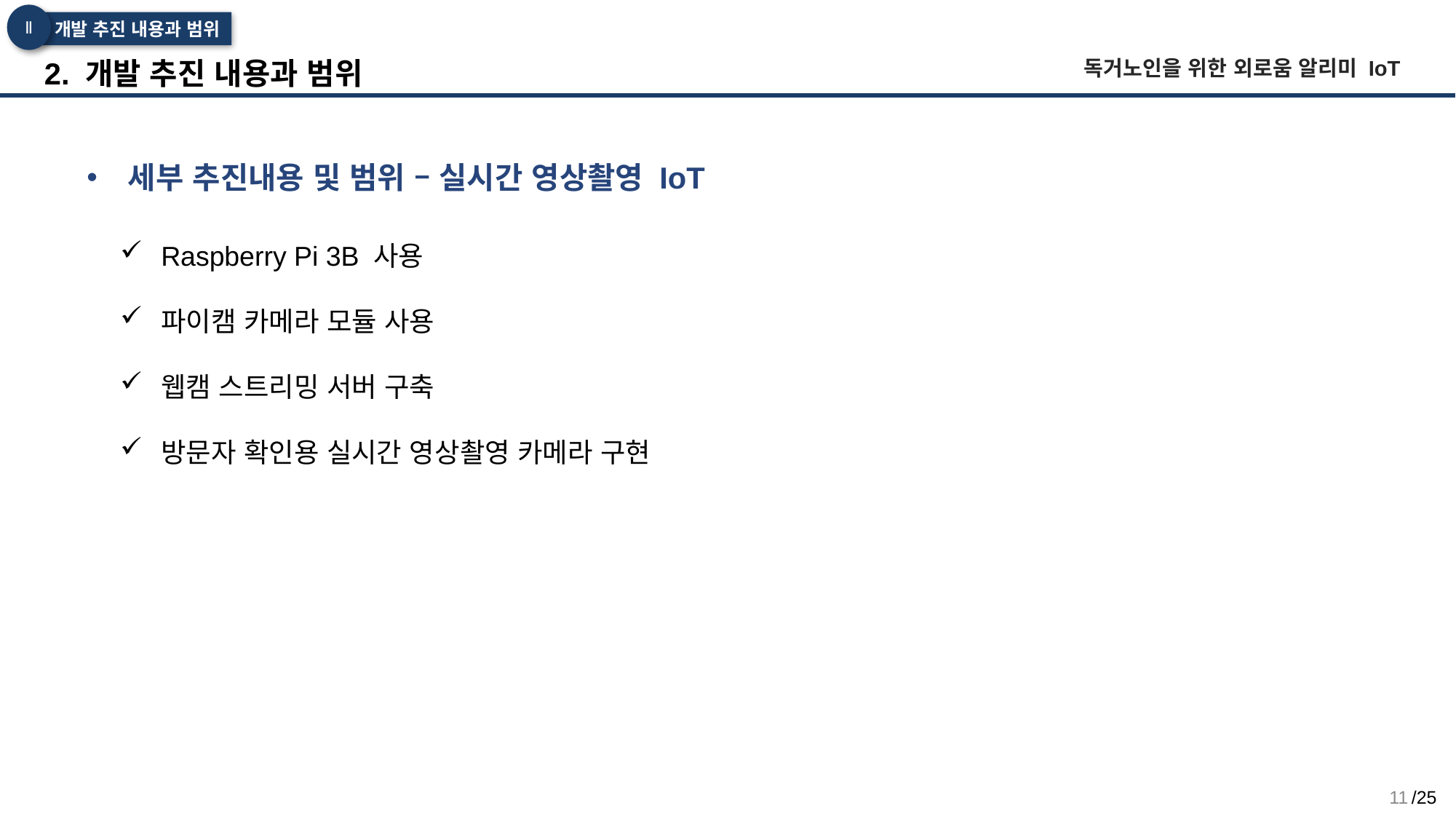

Ⅱ
개발 추진 내용과 범위
    2. 개발 추진 내용과 범위
독거노인을 위한 외로움 알리미 IoT
세부 추진내용 및 범위 – 실시간 영상촬영 IoT

Raspberry Pi 3B 사용

파이캠 카메라 모듈 사용

웹캠 스트리밍 서버 구축

방문자 확인용 실시간 영상촬영 카메라 구현

11